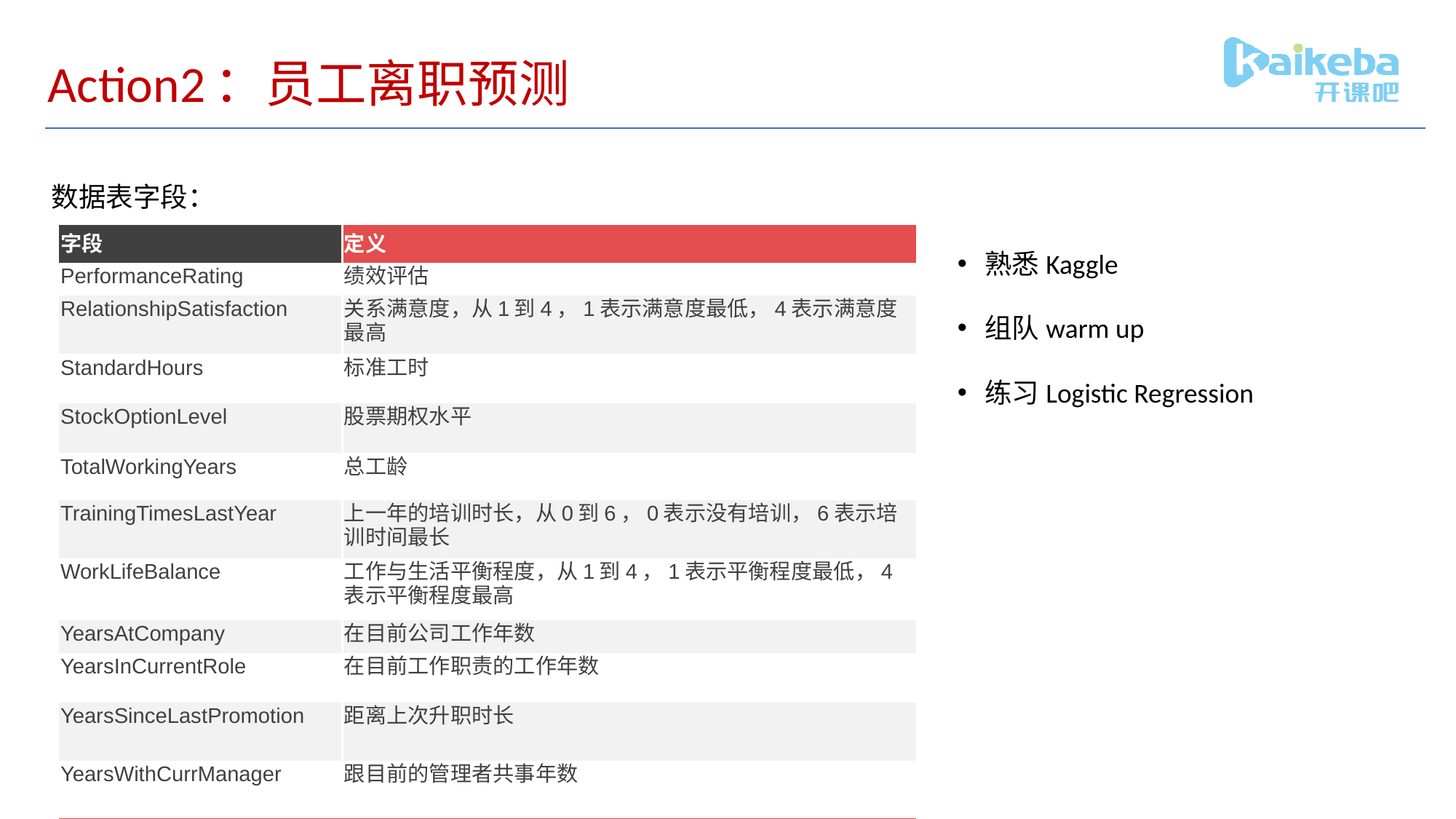

# Action2：员工离职预测
数据表字段：

| 字段 | 定义 |
| --- | --- |
| PerformanceRating | 绩效评估 |
| RelationshipSatisfaction | 关系满意度，从1到4，1表示满意度最低，4表示满意度最高 |
| StandardHours | 标准工时 |
| StockOptionLevel | 股票期权水平 |
| TotalWorkingYears | 总工龄 |
| TrainingTimesLastYear | 上一年的培训时长，从0到6，0表示没有培训，6表示培训时间最长 |
| WorkLifeBalance | 工作与生活平衡程度，从1到4，1表示平衡程度最低，4表示平衡程度最高 |
| YearsAtCompany | 在目前公司工作年数 |
| YearsInCurrentRole | 在目前工作职责的工作年数 |
| YearsSinceLastPromotion | 距离上次升职时长 |
| YearsWithCurrManager | 跟目前的管理者共事年数 |
熟悉Kaggle
组队warm up
练习Logistic Regression